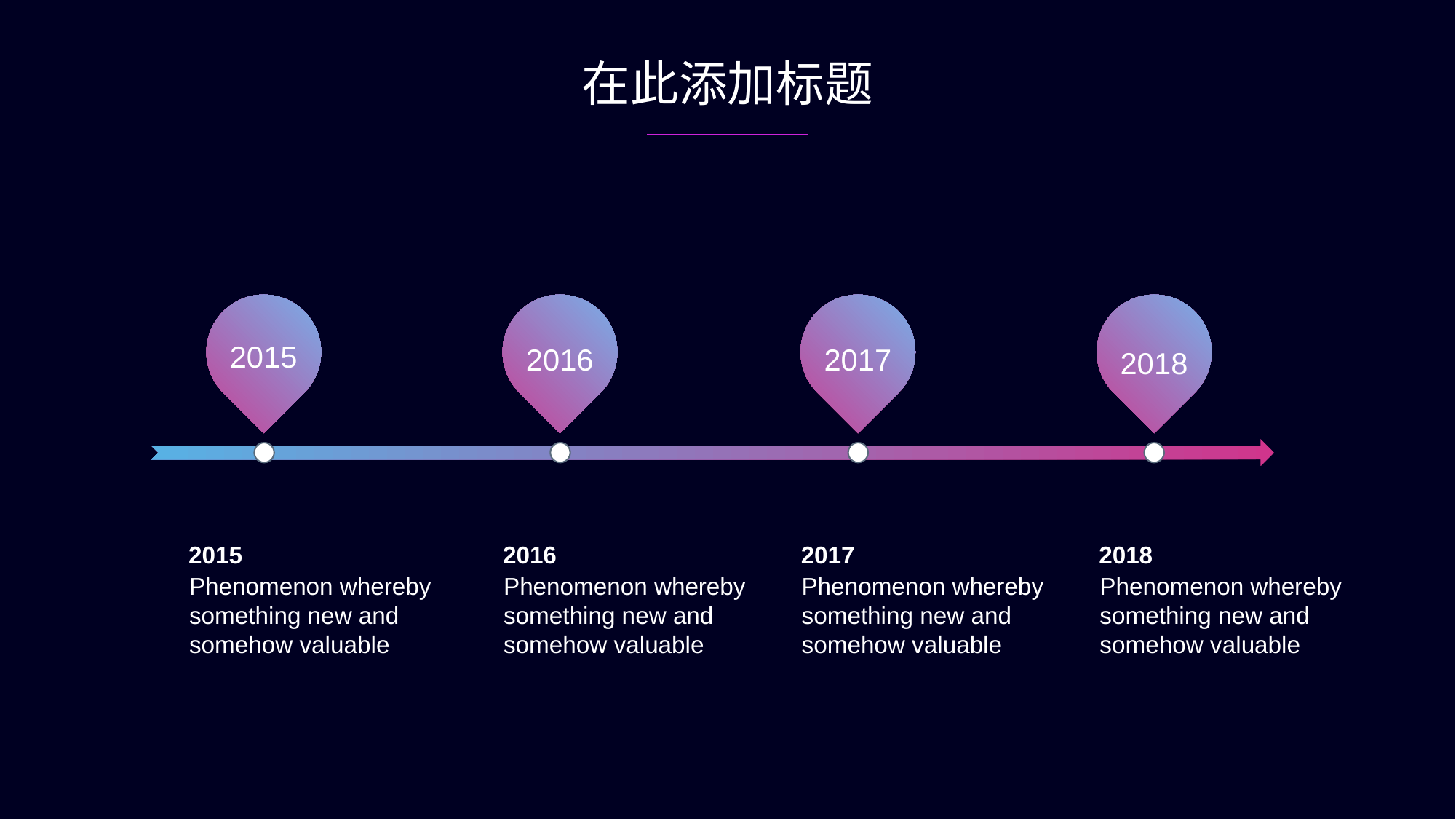

在此添加标题

2015

2017

2016

2018

2015
2016
2017
2018
Phenomenon whereby something new and somehow valuable
Phenomenon whereby something new and somehow valuable
Phenomenon whereby something new and somehow valuable
Phenomenon whereby something new and somehow valuable